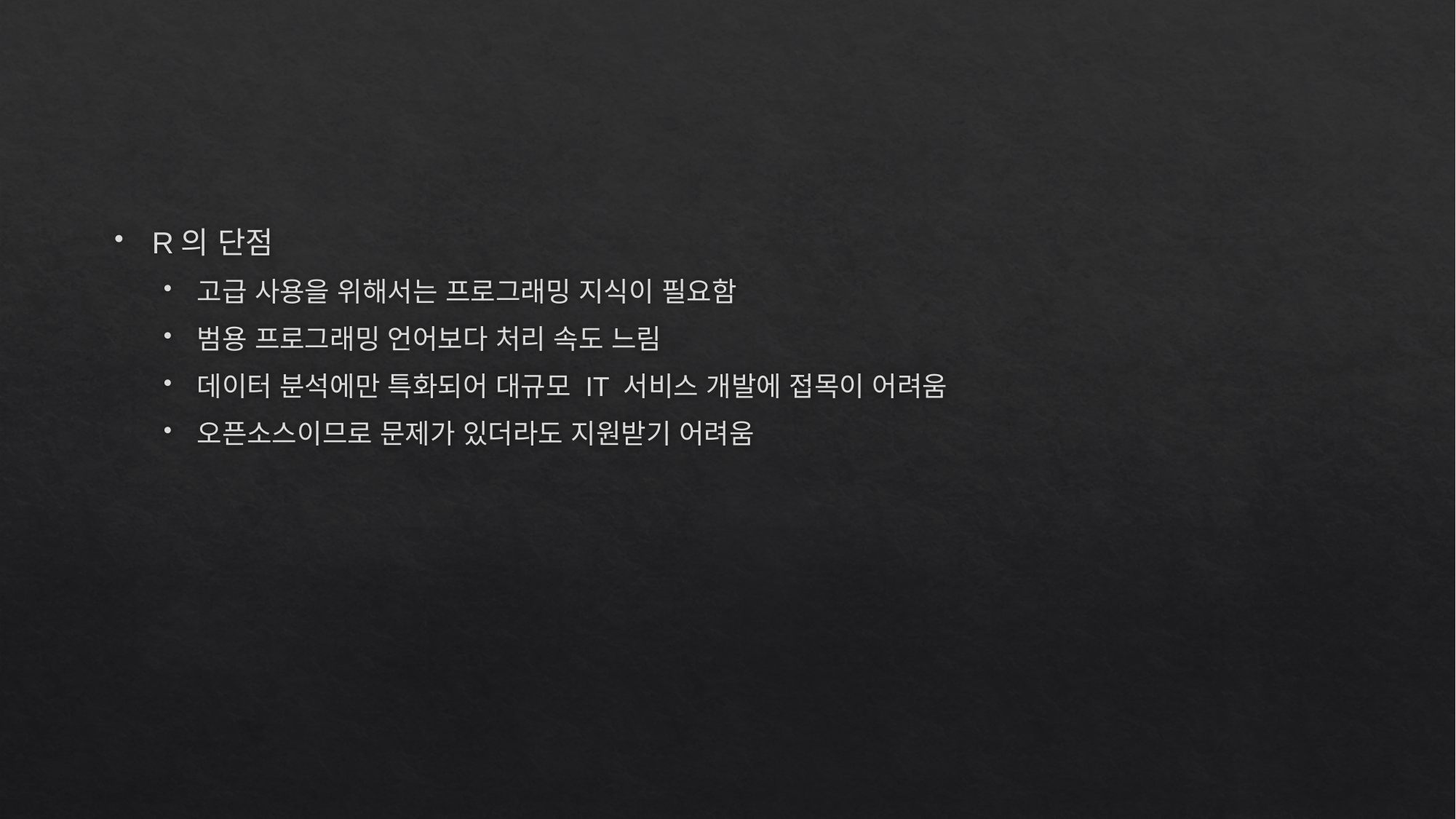

R의 단점
고급 사용을 위해서는 프로그래밍 지식이 필요함
범용 프로그래밍 언어보다 처리 속도 느림
데이터 분석에만 특화되어 대규모 IT 서비스 개발에 접목이 어려움
오픈소스이므로 문제가 있더라도 지원받기 어려움